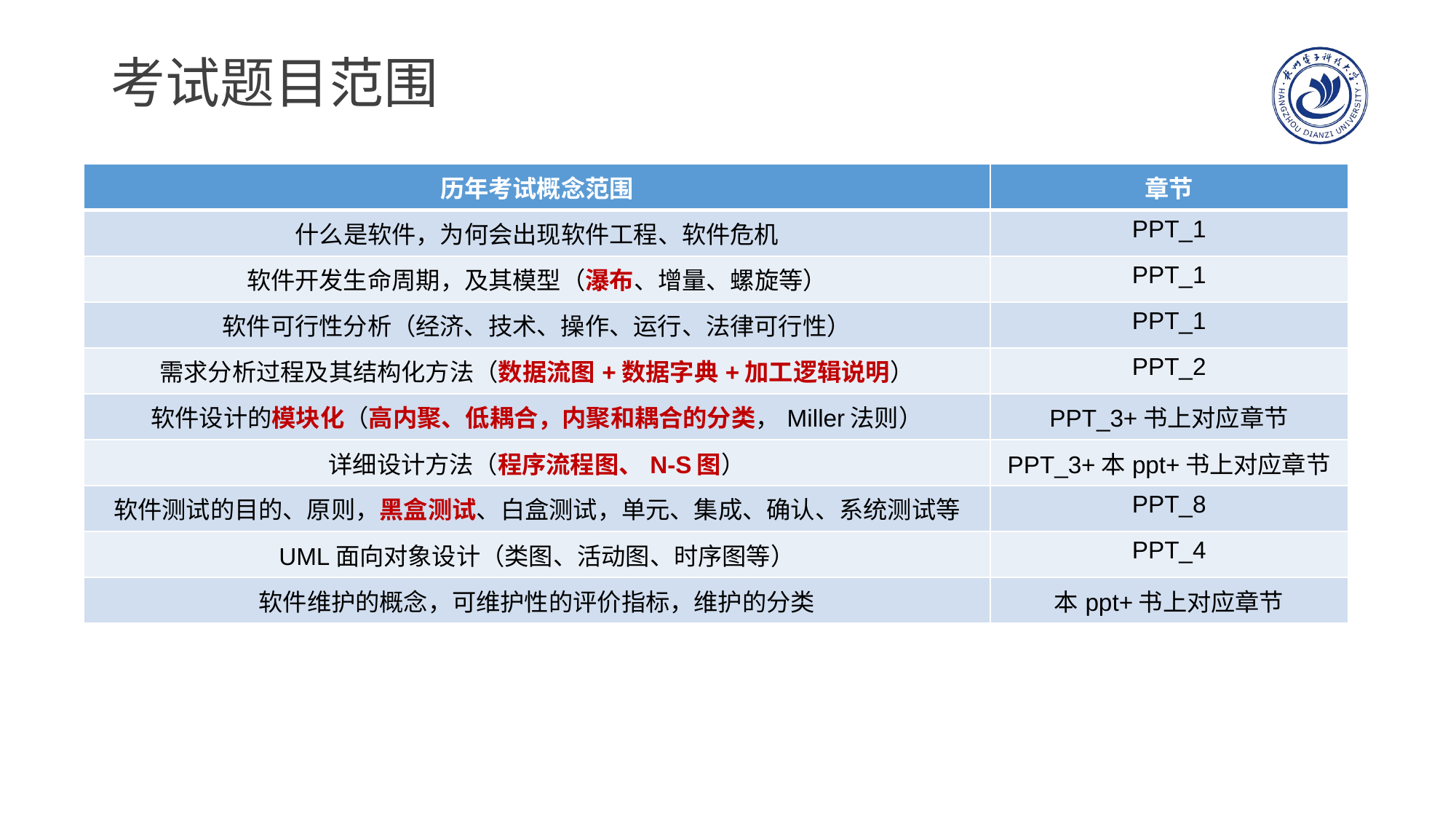

# 考试题目范围
| 历年考试概念范围 | 章节 |
| --- | --- |
| 什么是软件，为何会出现软件工程、软件危机 | PPT\_1 |
| 软件开发生命周期，及其模型（瀑布、增量、螺旋等） | PPT\_1 |
| 软件可行性分析（经济、技术、操作、运行、法律可行性） | PPT\_1 |
| 需求分析过程及其结构化方法（数据流图+数据字典+加工逻辑说明） | PPT\_2 |
| 软件设计的模块化（高内聚、低耦合，内聚和耦合的分类，Miller法则） | PPT\_3+书上对应章节 |
| 详细设计方法（程序流程图、N-S图） | PPT\_3+本ppt+书上对应章节 |
| 软件测试的目的、原则，黑盒测试、白盒测试，单元、集成、确认、系统测试等 | PPT\_8 |
| UML面向对象设计（类图、活动图、时序图等） | PPT\_4 |
| 软件维护的概念，可维护性的评价指标，维护的分类 | 本ppt+书上对应章节 |